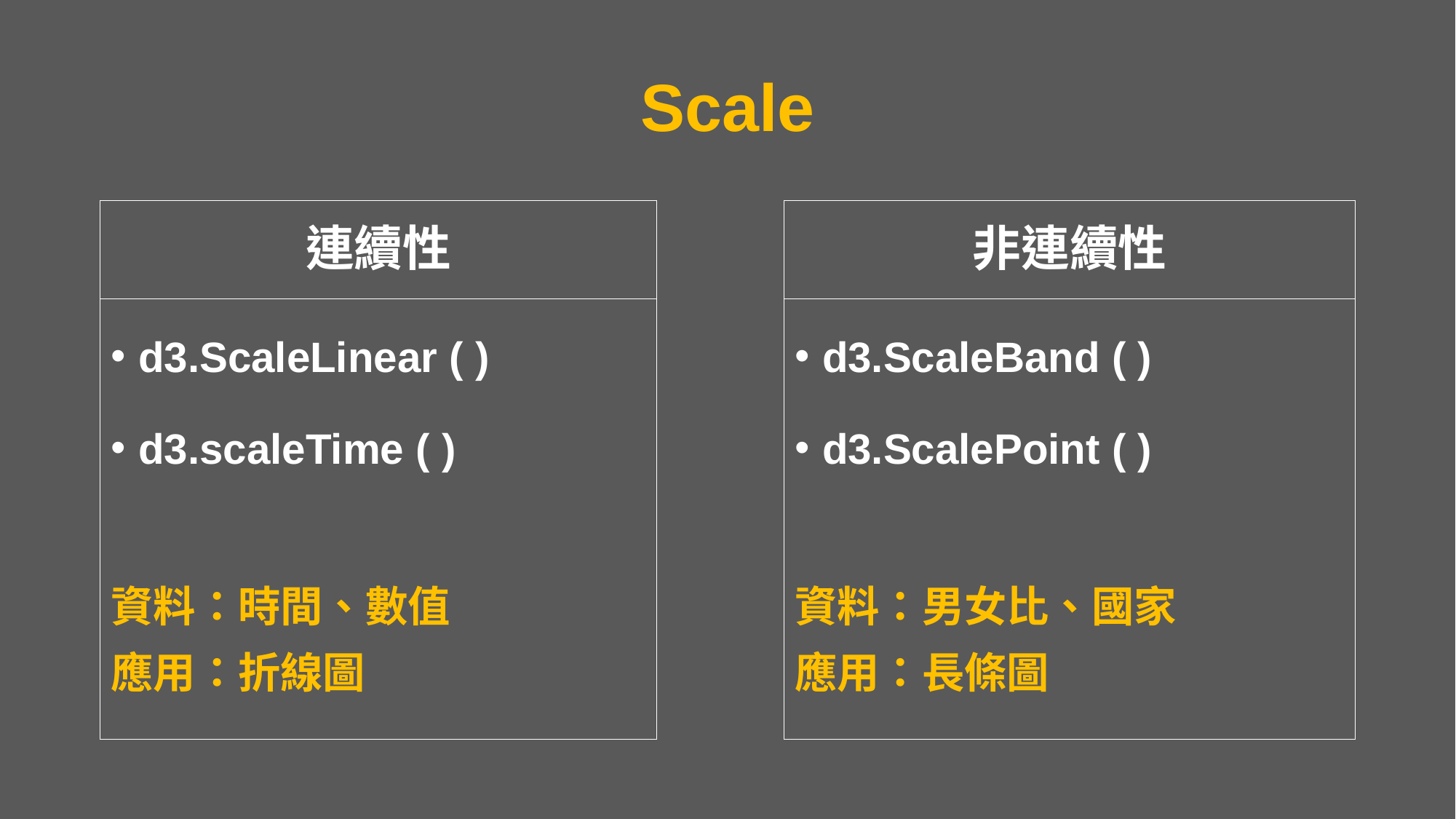

# Scale
連續性
非連續性
d3.ScaleLinear ( )
d3.scaleTime ( )

資料：時間、數值
應用：折線圖
d3.ScaleBand ( )
d3.ScalePoint ( )

資料：男女比、國家
應用：長條圖